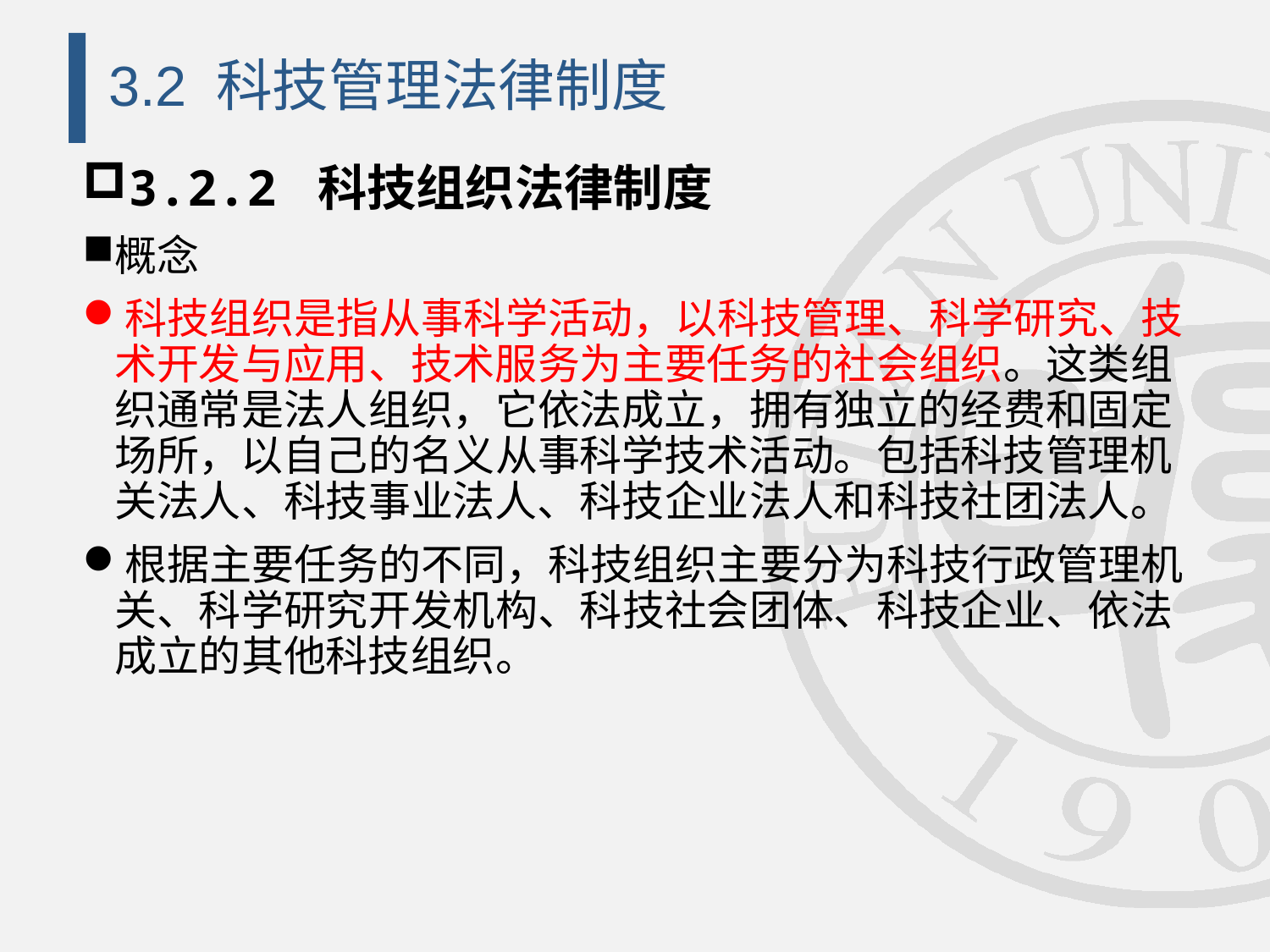

# 3.2 科技管理法律制度
3.2.2 科技组织法律制度
概念
科技组织是指从事科学活动，以科技管理、科学研究、技术开发与应用、技术服务为主要任务的社会组织。这类组织通常是法人组织，它依法成立，拥有独立的经费和固定场所，以自己的名义从事科学技术活动。包括科技管理机关法人、科技事业法人、科技企业法人和科技社团法人。
根据主要任务的不同，科技组织主要分为科技行政管理机关、科学研究开发机构、科技社会团体、科技企业、依法成立的其他科技组织。